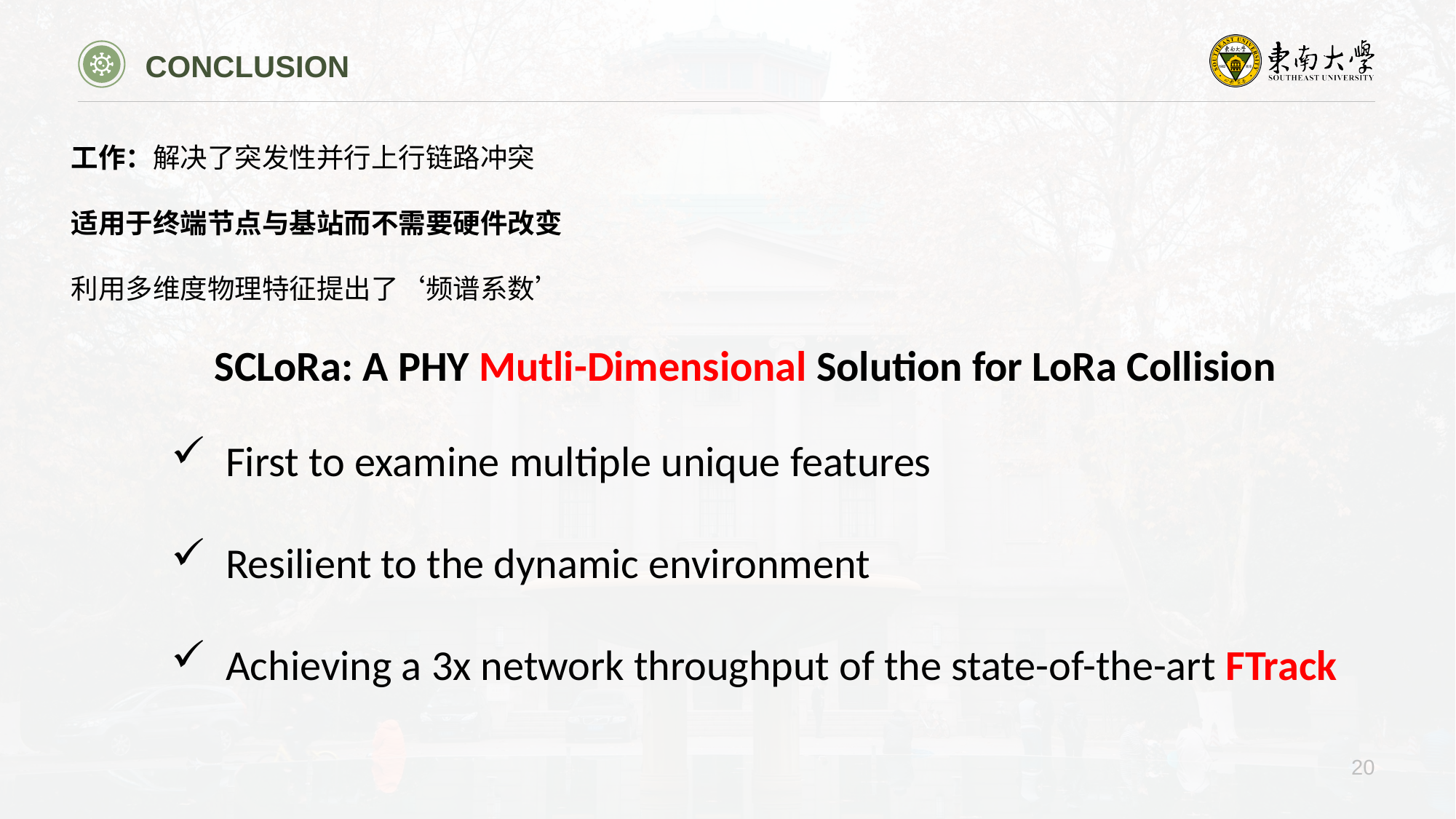

CONCLUSION
工作：解决了突发性并行上行链路冲突

适用于终端节点与基站而不需要硬件改变

利用多维度物理特征提出了‘频谱系数’

SCLoRa: A PHY Mutli-Dimensional Solution for LoRa Collision
First to examine multiple unique features
Resilient to the dynamic environment
Achieving a 3x network throughput of the state-of-the-art FTrack
20